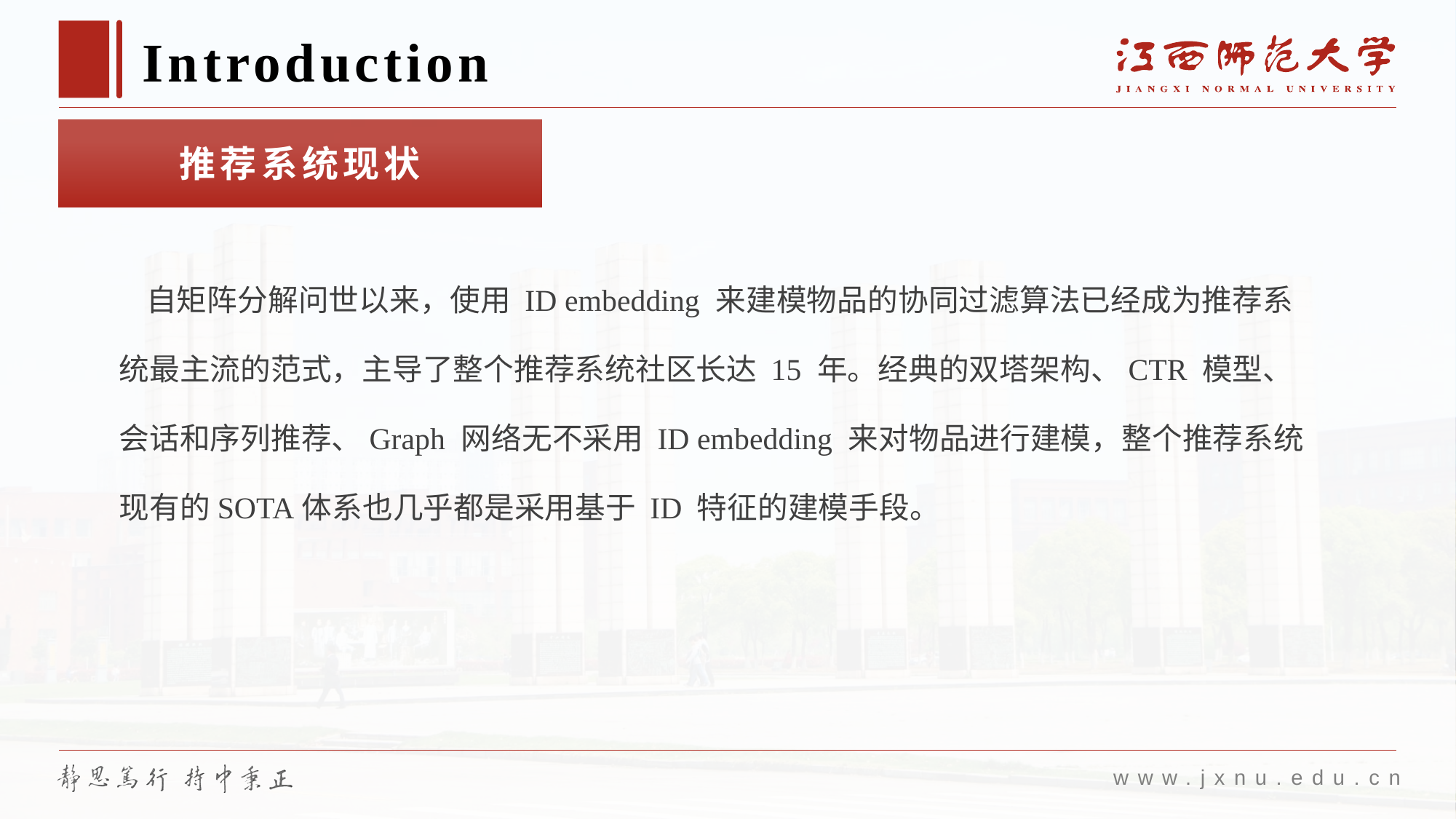

# Introduction

推荐系统现状
   自矩阵分解问世以来，使用 ID embedding 来建模物品的协同过滤算法已经成为推荐系统最主流的范式，主导了整个推荐系统社区长达 15 年。经典的双塔架构、CTR 模型、会话和序列推荐、Graph 网络无不采用 ID embedding 来对物品进行建模，整个推荐系统现有的SOTA体系也几乎都是采用基于 ID 特征的建模手段。